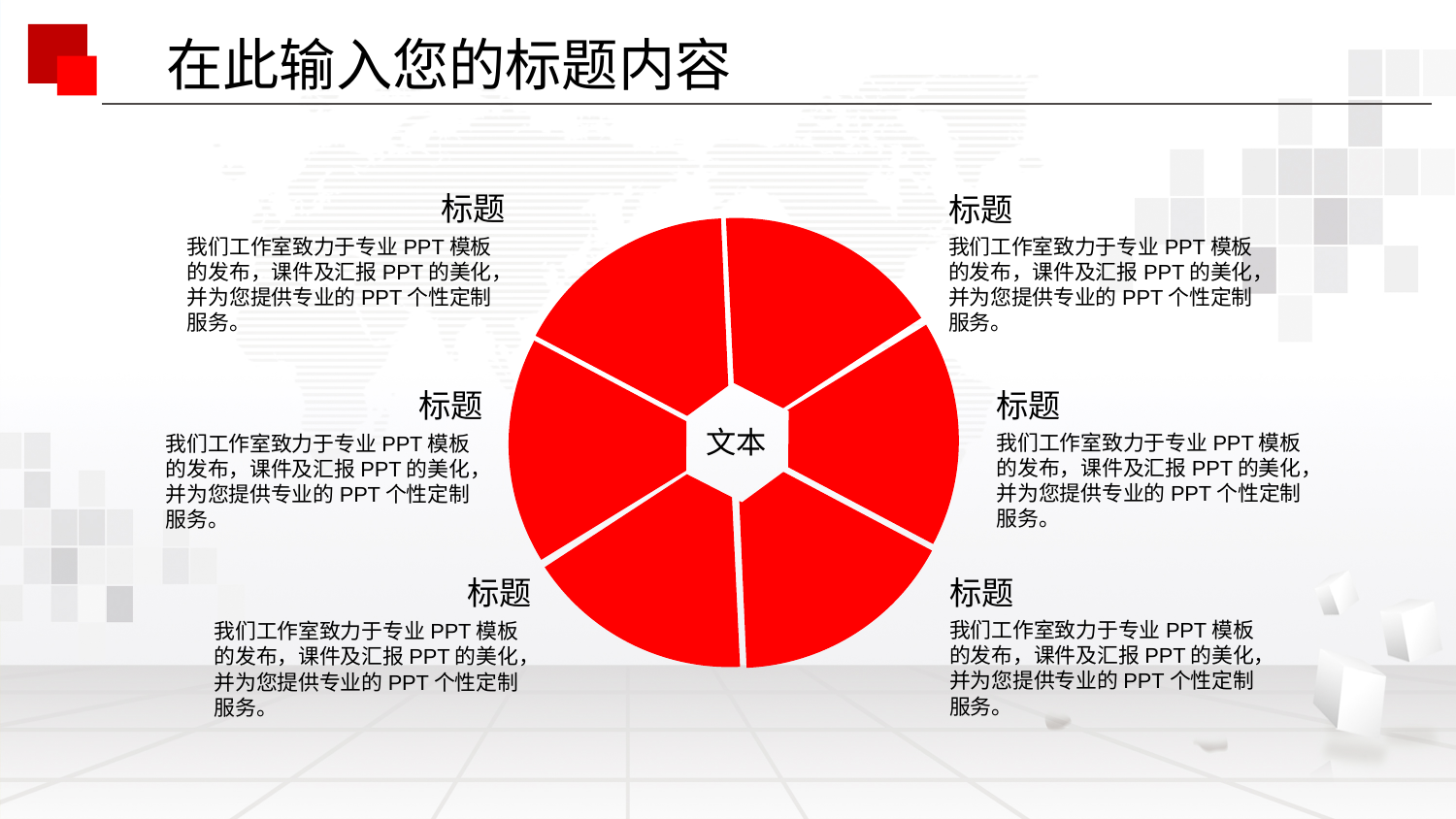

在此输入您的标题内容
标题
我们工作室致力于专业PPT模板的发布，课件及汇报PPT的美化，并为您提供专业的PPT个性定制服务。
标题
我们工作室致力于专业PPT模板的发布，课件及汇报PPT的美化，并为您提供专业的PPT个性定制服务。

标题
我们工作室致力于专业PPT模板的发布，课件及汇报PPT的美化，并为您提供专业的PPT个性定制服务。
标题
我们工作室致力于专业PPT模板的发布，课件及汇报PPT的美化，并为您提供专业的PPT个性定制服务。
文本
标题
我们工作室致力于专业PPT模板的发布，课件及汇报PPT的美化，并为您提供专业的PPT个性定制服务。
标题
我们工作室致力于专业PPT模板的发布，课件及汇报PPT的美化，并为您提供专业的PPT个性定制服务。